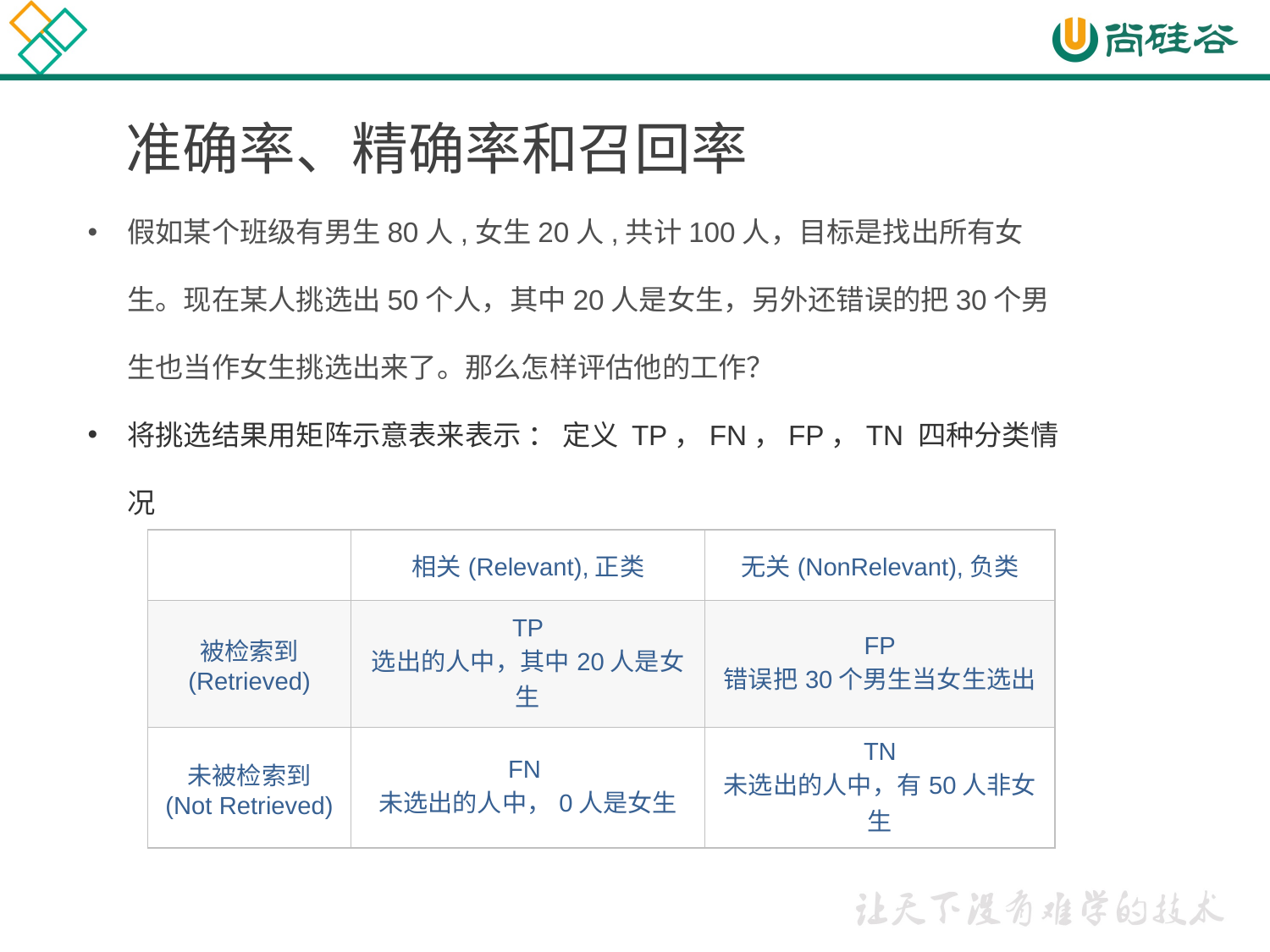

# 准确率、精确率和召回率
假如某个班级有男生80人,女生20人,共计100人，目标是找出所有女生。现在某人挑选出50个人，其中20人是女生，另外还错误的把30个男生也当作女生挑选出来了。那么怎样评估他的工作？
将挑选结果用矩阵示意表来表示 ： 定义 TP，FN，FP，TN 四种分类情况
|  | 相关(Relevant),正类 | 无关(NonRelevant),负类 |
| --- | --- | --- |
| 被检索到 (Retrieved) | TP 选出的人中，其中20人是女生 | FP 错误把30个男生当女生选出 |
| 未被检索到 (Not Retrieved) | FN  未选出的人中，0人是女生 | TN 未选出的人中，有50人非女生 |